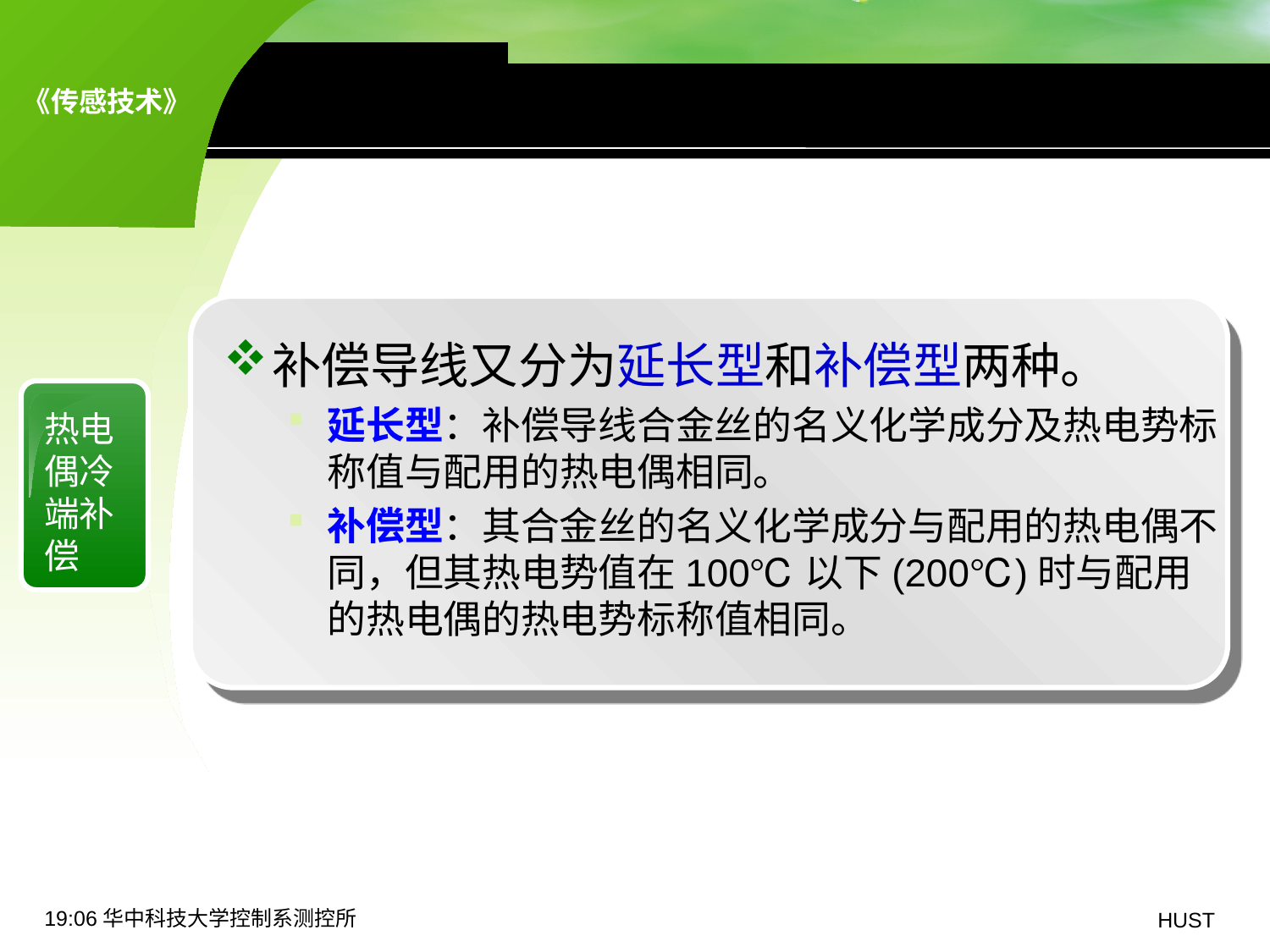

8.1  热电偶传感器——冷端补偿

补偿导线又分为延长型和补偿型两种。
延长型：补偿导线合金丝的名义化学成分及热电势标称值与配用的热电偶相同。
补偿型：其合金丝的名义化学成分与配用的热电偶不同，但其热电势值在100℃以下(200℃)时与配用的热电偶的热电势标称值相同。

热电偶冷端补偿
19:06华中科技大学控制系测控所
HUST